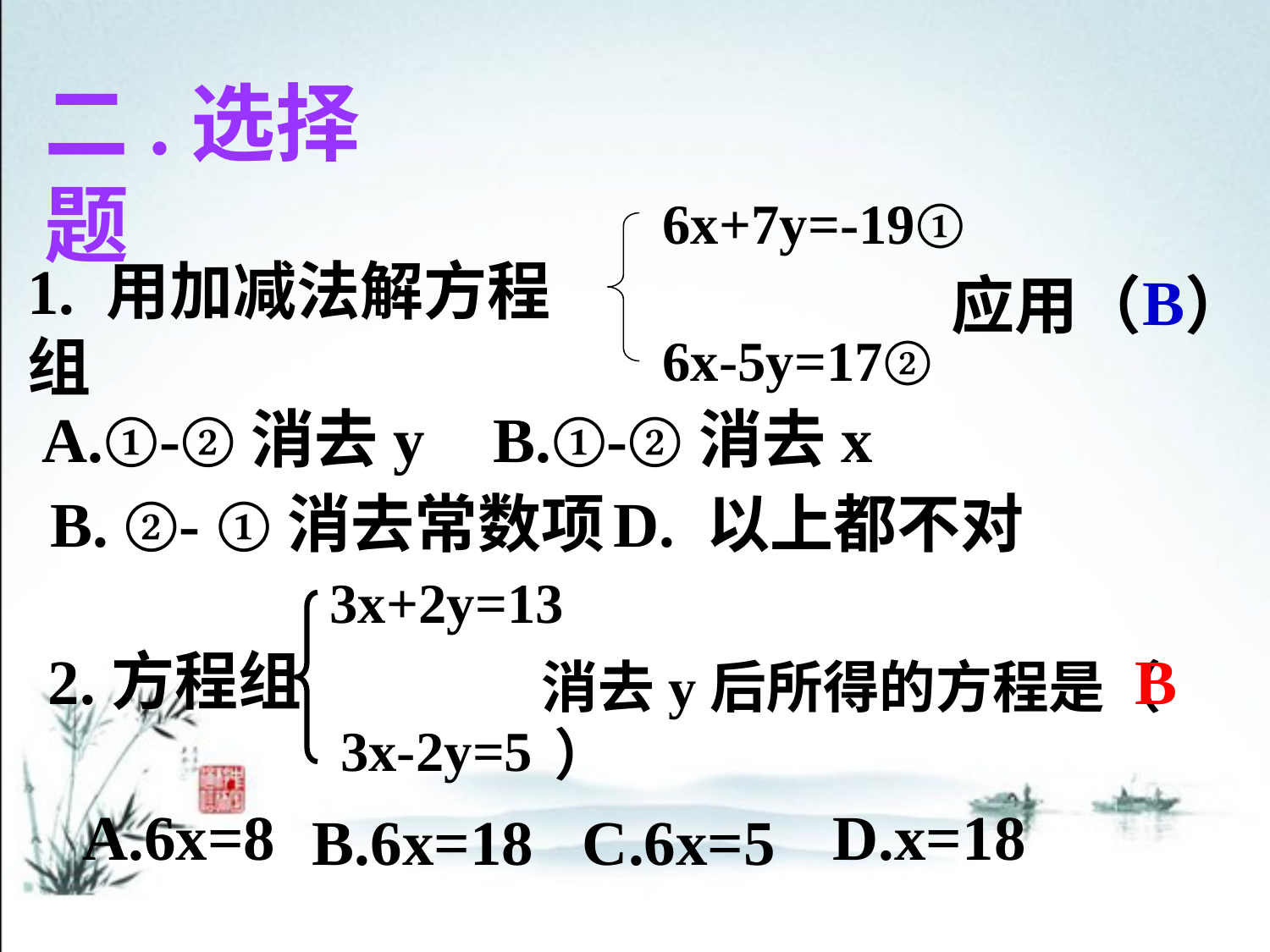

二.选择题
6x+7y=-19①

1. 用加减法解方程组
应用（   ）
6x-5y=17②
A.①-②消去y
B.①-②消去x
B. ②- ①消去常数项
D. 以上都不对
B
3x+2y=13

2.方程组
B
消去y后所得的方程是（  ）
3x-2y=5
A.6x=8
D.x=18
B.6x=18
C.6x=5